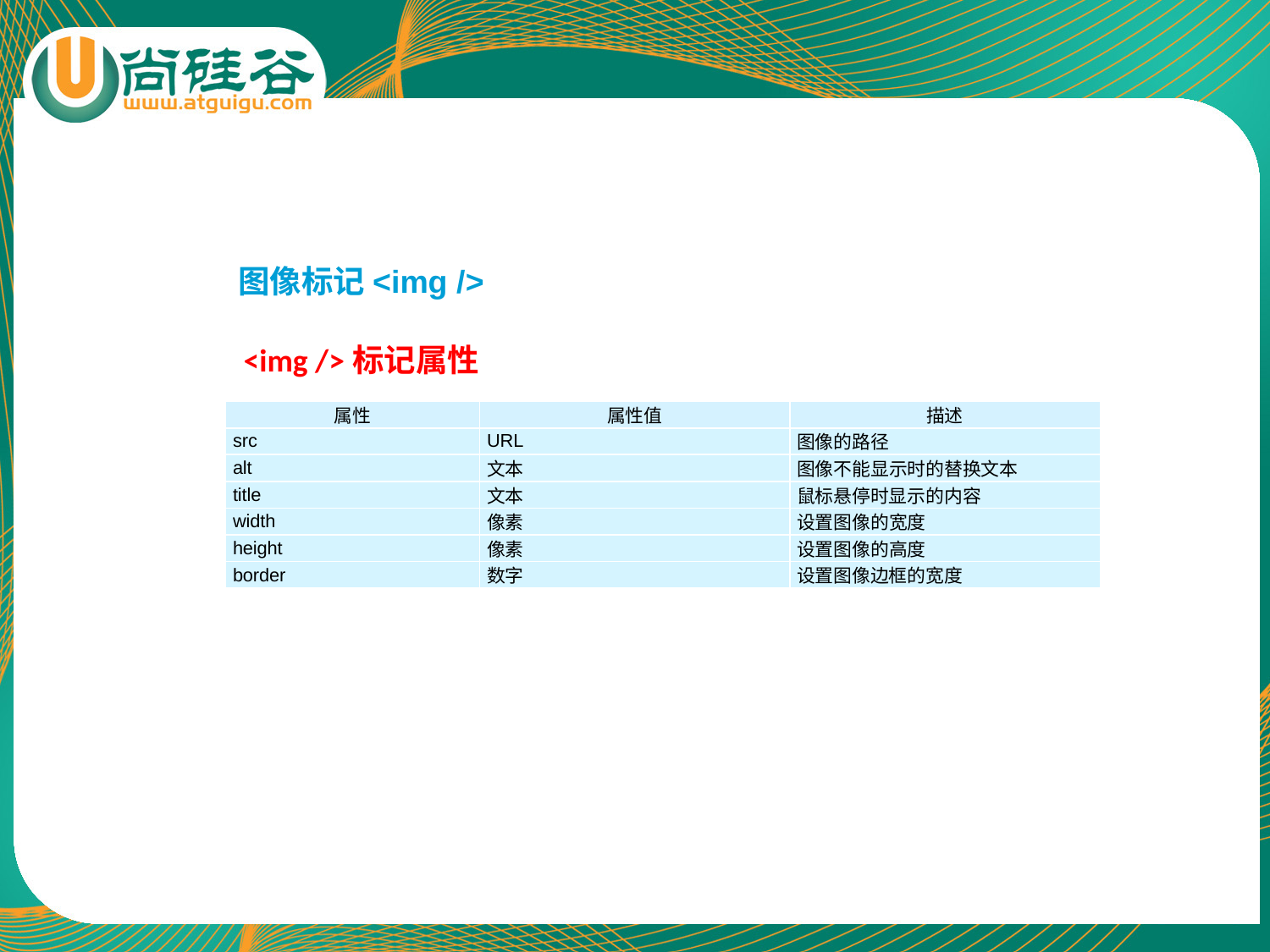

图像标记<img />
# <img />标记属性
| 属性 | 属性值 | 描述 |
| --- | --- | --- |
| src | URL | 图像的路径 |
| alt | 文本 | 图像不能显示时的替换文本 |
| title | 文本 | 鼠标悬停时显示的内容 |
| width | 像素 | 设置图像的宽度 |
| height | 像素 | 设置图像的高度 |
| border | 数字 | 设置图像边框的宽度 |